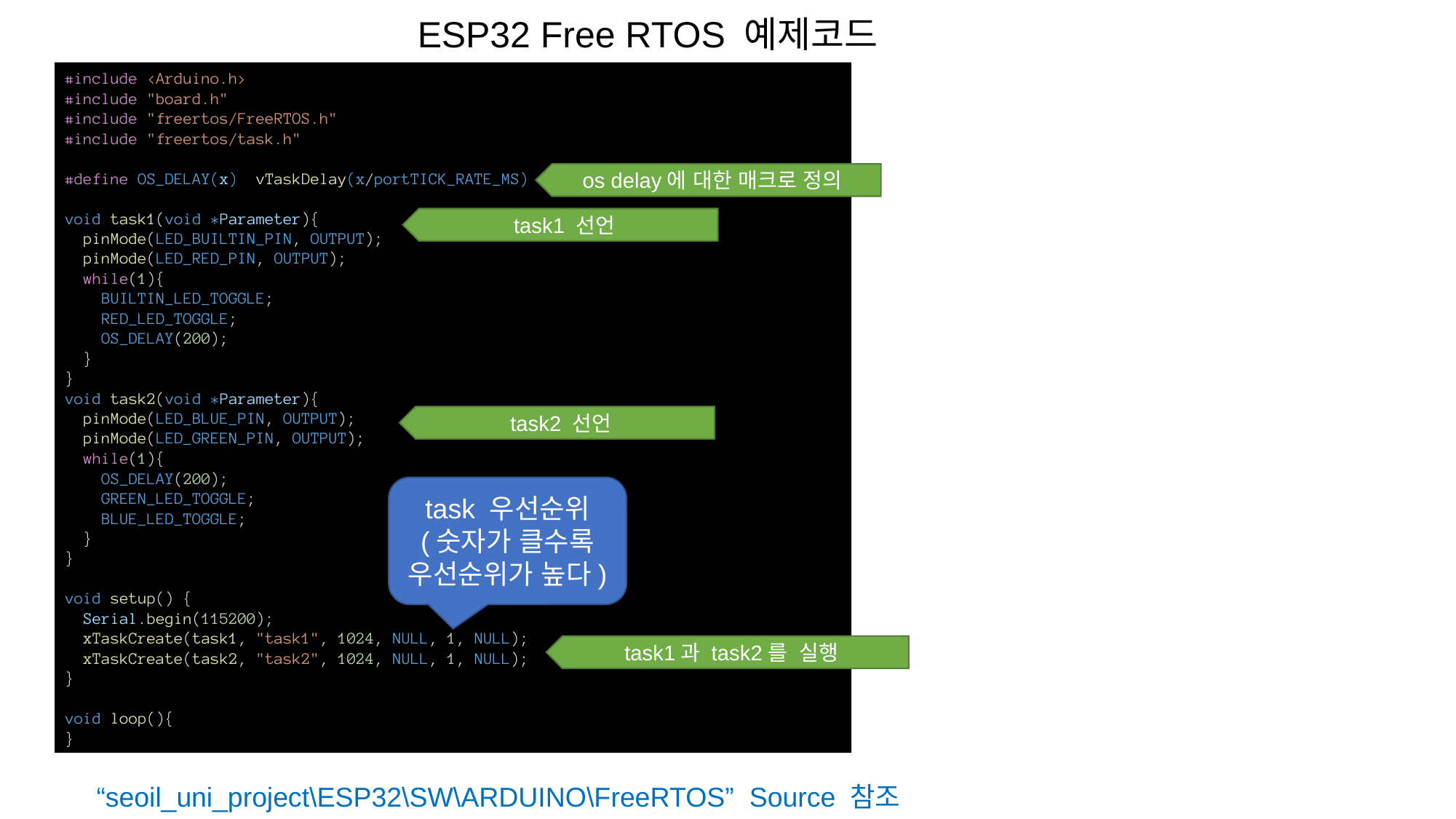

ESP32 Free RTOS 예제코드
#include <Arduino.h>
#include "board.h"
#include "freertos/FreeRTOS.h"
#include "freertos/task.h"
#define OS_DELAY(x)  vTaskDelay(x/portTICK_RATE_MS)
void task1(void *Parameter){
  pinMode(LED_BUILTIN_PIN, OUTPUT);
  pinMode(LED_RED_PIN, OUTPUT);
  while(1){
    BUILTIN_LED_TOGGLE;
    RED_LED_TOGGLE;
    OS_DELAY(200);
  }
}
void task2(void *Parameter){
  pinMode(LED_BLUE_PIN, OUTPUT);
  pinMode(LED_GREEN_PIN, OUTPUT);
  while(1){
    OS_DELAY(200);
    GREEN_LED_TOGGLE;
    BLUE_LED_TOGGLE;
  }
}
void setup() {
  Serial.begin(115200);
  xTaskCreate(task1, "task1", 1024, NULL, 1, NULL);
  xTaskCreate(task2, "task2", 1024, NULL, 1, NULL);
}
void loop(){
}
os delay에 대한 매크로 정의
task1 선언
task2 선언
task 우선순위
(숫자가 클수록 우선순위가 높다)
task1과 task2를  실행
“seoil_uni_project\ESP32\SW\ARDUINO\FreeRTOS”  Source 참조